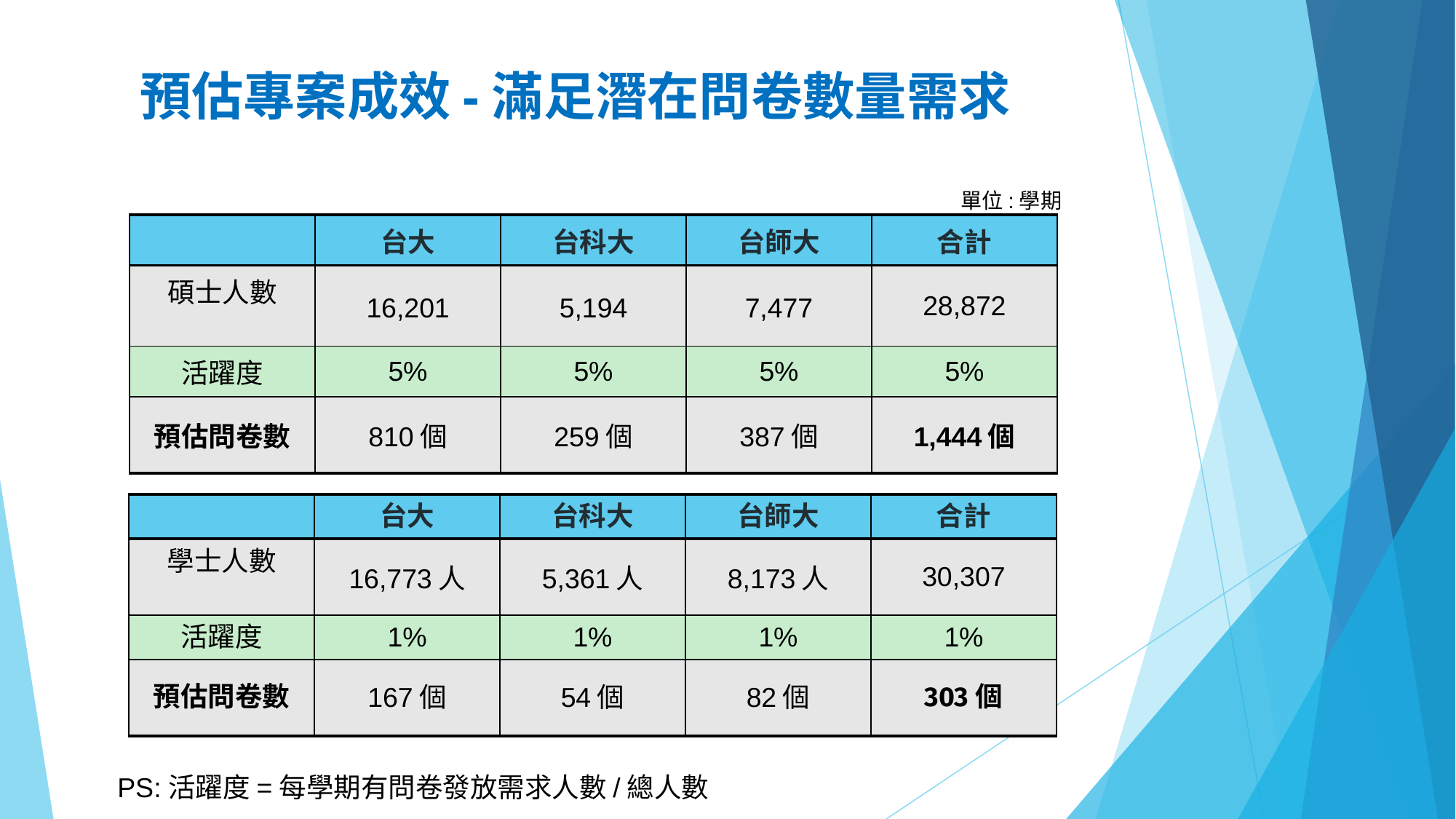

# 預估專案成效-滿足潛在問卷數量需求
單位:學期
|  | 台大 | 台科大 | 台師大 | 合計 |
| --- | --- | --- | --- | --- |
| 碩士人數 | 16,201 | 5,194 | 7,477 | 28,872 |
| 活躍度 | 5% | 5% | 5% | 5% |
| 預估問卷數 | 810個 | 259個 | 387個 | 1,444個 |
|  | 台大 | 台科大 | 台師大 | 合計 |
| --- | --- | --- | --- | --- |
| 學士人數 | 16,773人 | 5,361人 | 8,173人 | 30,307 |
| 活躍度 | 1% | 1% | 1% | 1% |
| 預估問卷數 | 167個 | 54個 | 82個 | 303個 |
PS:活躍度=每學期有問卷發放需求人數/總人數